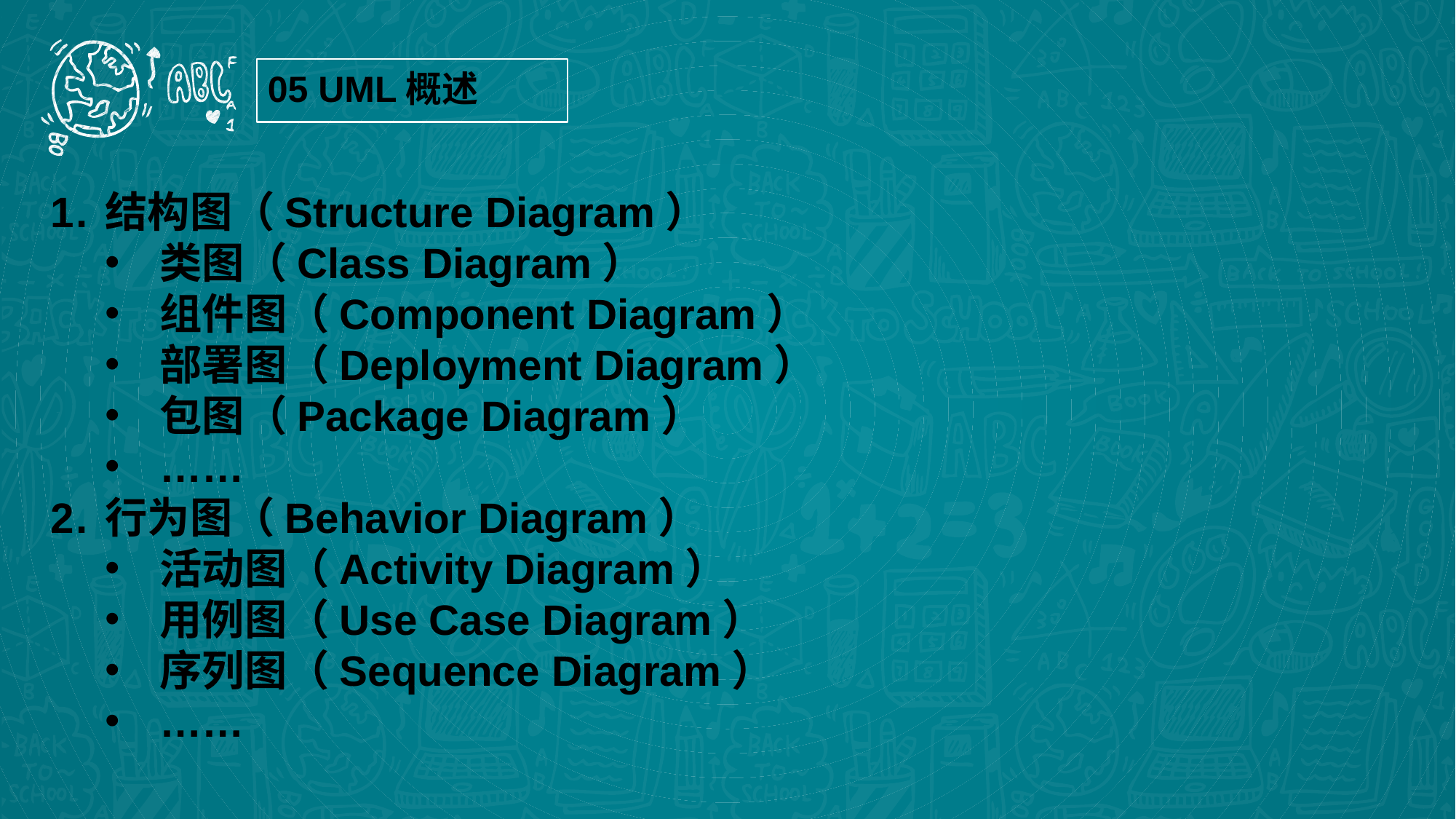

05 UML概述
结构图（Structure Diagram）
类图（Class Diagram）
组件图（Component Diagram）
部署图（Deployment Diagram）
包图（Package Diagram）
……
行为图（Behavior Diagram）
活动图（Activity Diagram）
用例图（Use Case Diagram）
序列图（Sequence Diagram）
……